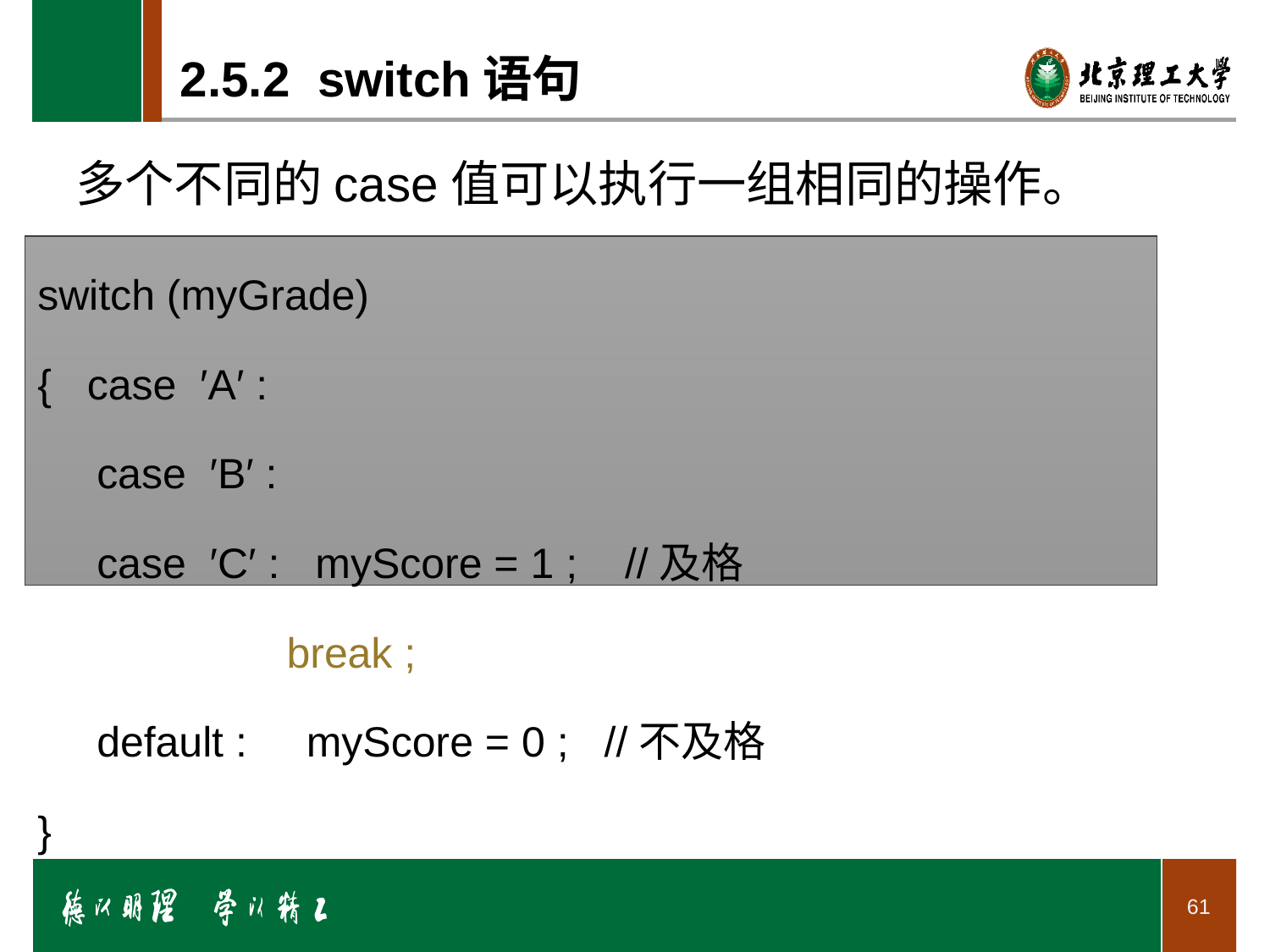

# 2.5.2  switch语句
多个不同的case值可以执行一组相同的操作。
switch (myGrade)
{   case  ′A′ :
     case  ′B′ :
     case  ′C′ :   myScore = 1 ;    //及格
	                   break ;
     default :     myScore = 0 ;   //不及格
}